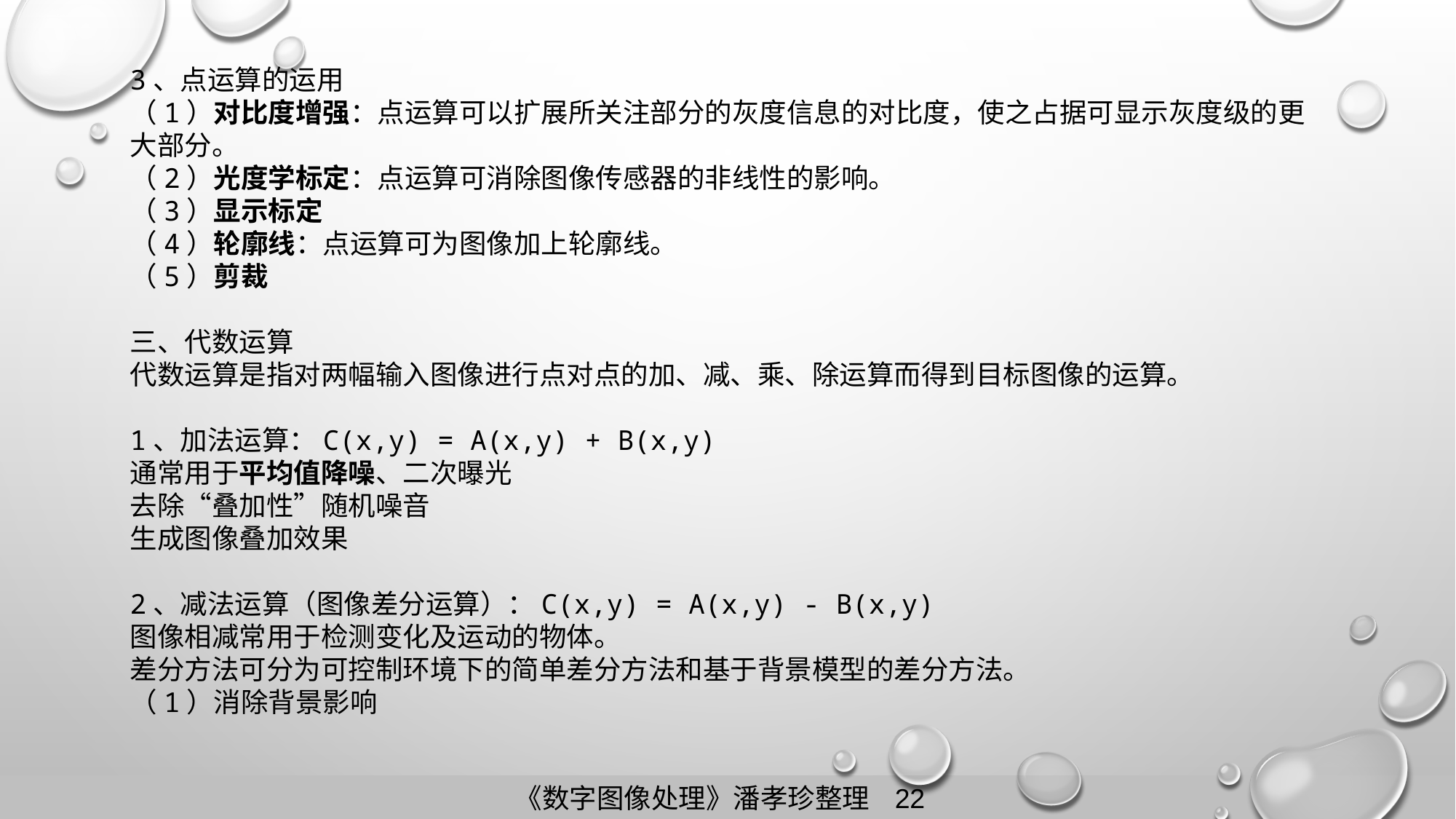

3、点运算的运用
（1）对比度增强：点运算可以扩展所关注部分的灰度信息的对比度，使之占据可显示灰度级的更大部分。
（2）光度学标定：点运算可消除图像传感器的非线性的影响。
（3）显示标定
（4）轮廓线：点运算可为图像加上轮廓线。
（5）剪裁

三、代数运算
代数运算是指对两幅输入图像进行点对点的加、减、乘、除运算而得到目标图像的运算。

1、加法运算：C(x,y) = A(x,y) + B(x,y)
通常用于平均值降噪、二次曝光
去除“叠加性”随机噪音
生成图像叠加效果

2、减法运算（图像差分运算）：C(x,y) = A(x,y) - B(x,y)
图像相减常用于检测变化及运动的物体。
差分方法可分为可控制环境下的简单差分方法和基于背景模型的差分方法。
（1）消除背景影响